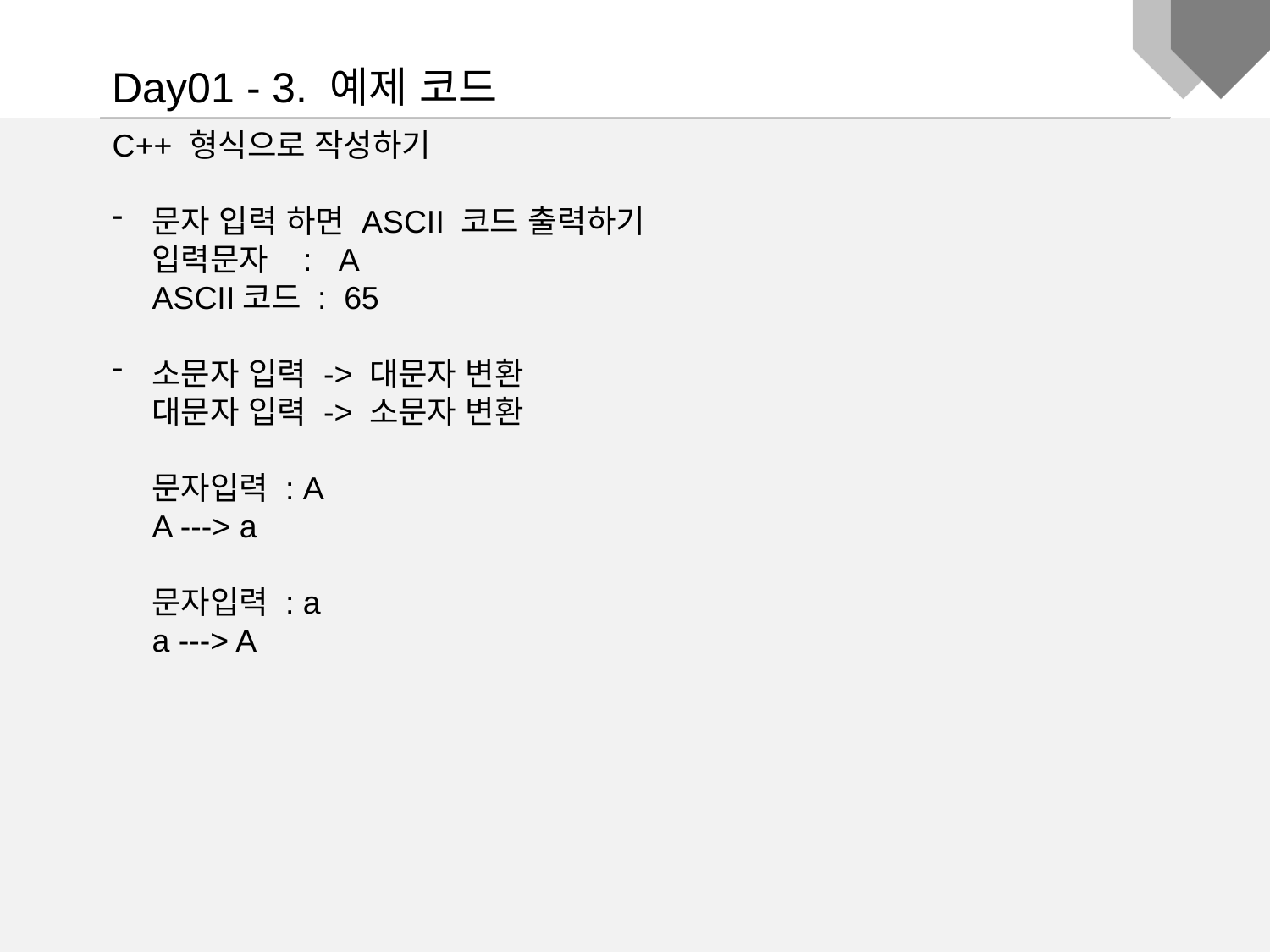

Day01 - 3. 예제 코드
C++ 형식으로 작성하기

문자 입력 하면 ASCII 코드 출력하기
입력문자   :   A
ASCII코드 :  65

소문자 입력 -> 대문자 변환
대문자 입력 -> 소문자 변환
문자입력 : A
A ---> a
문자입력 : a
a ---> A